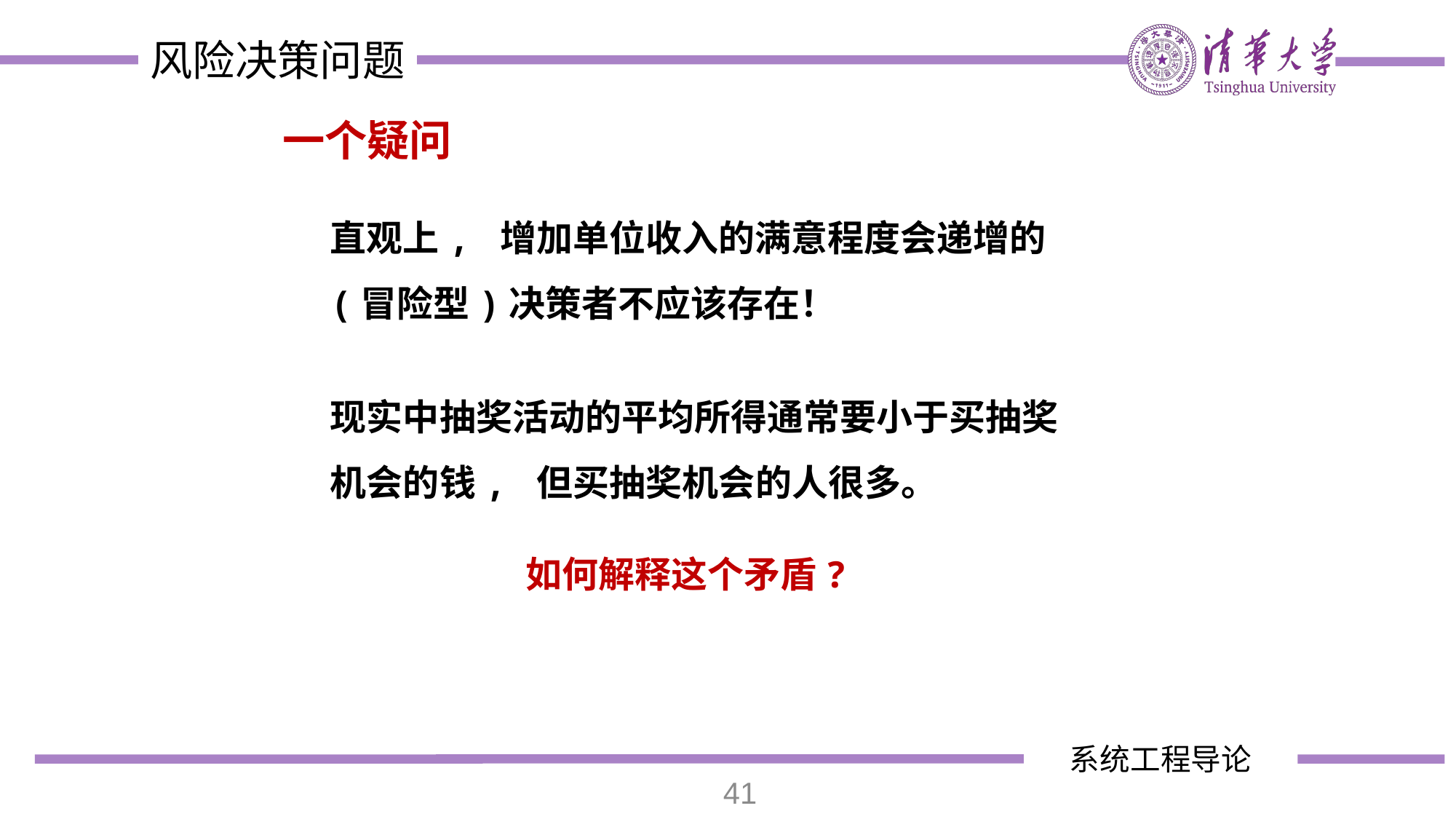

一个疑问
直观上, 增加单位收入的满意程度会递增的(冒险型)决策者不应该存在！
现实中抽奖活动的平均所得通常要小于买抽奖机会的钱, 但买抽奖机会的人很多。
如何解释这个矛盾?